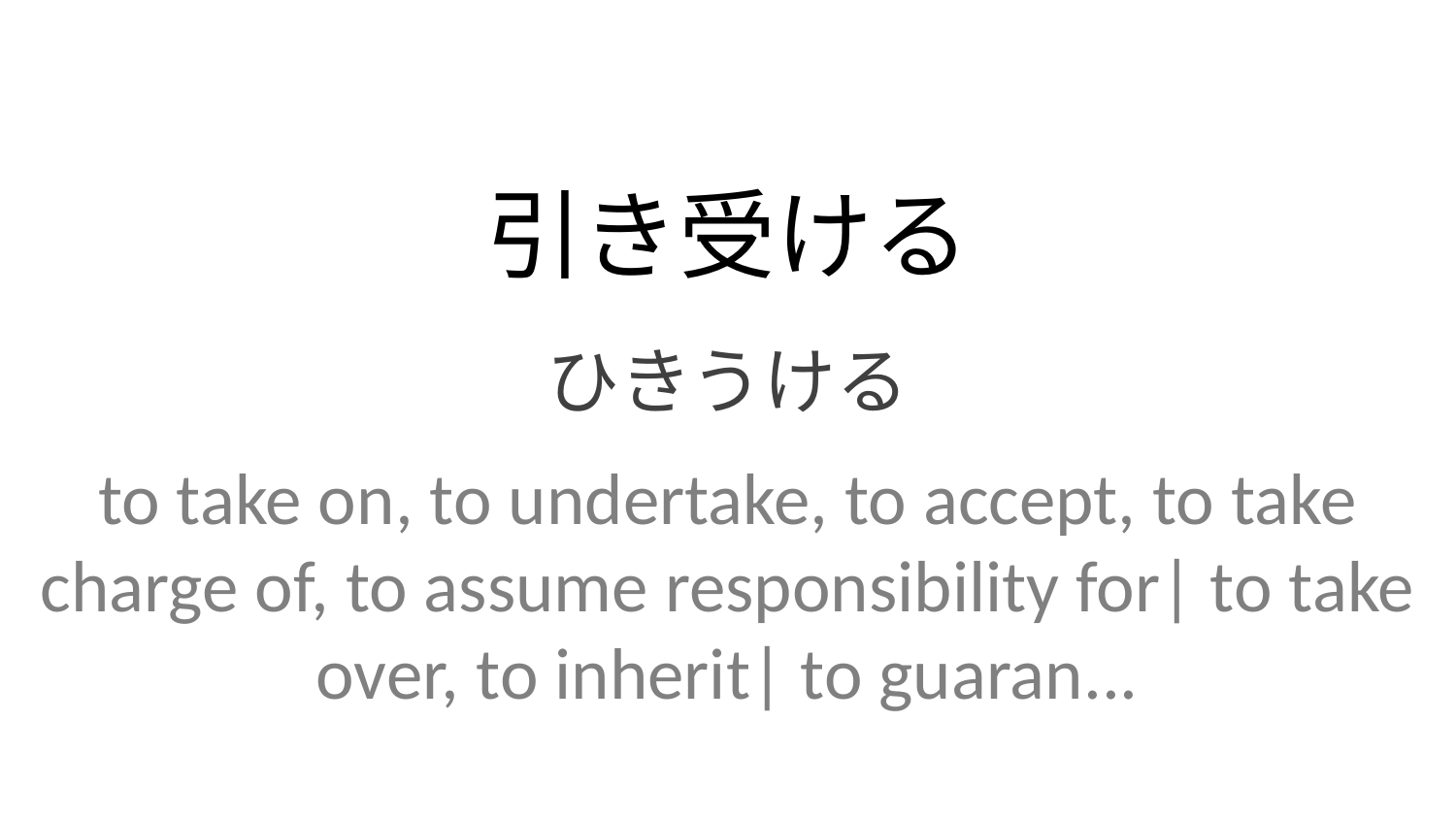

引き受ける

ひきうける
to take on, to undertake, to accept, to take charge of, to assume responsibility for| to take over, to inherit| to guaran...